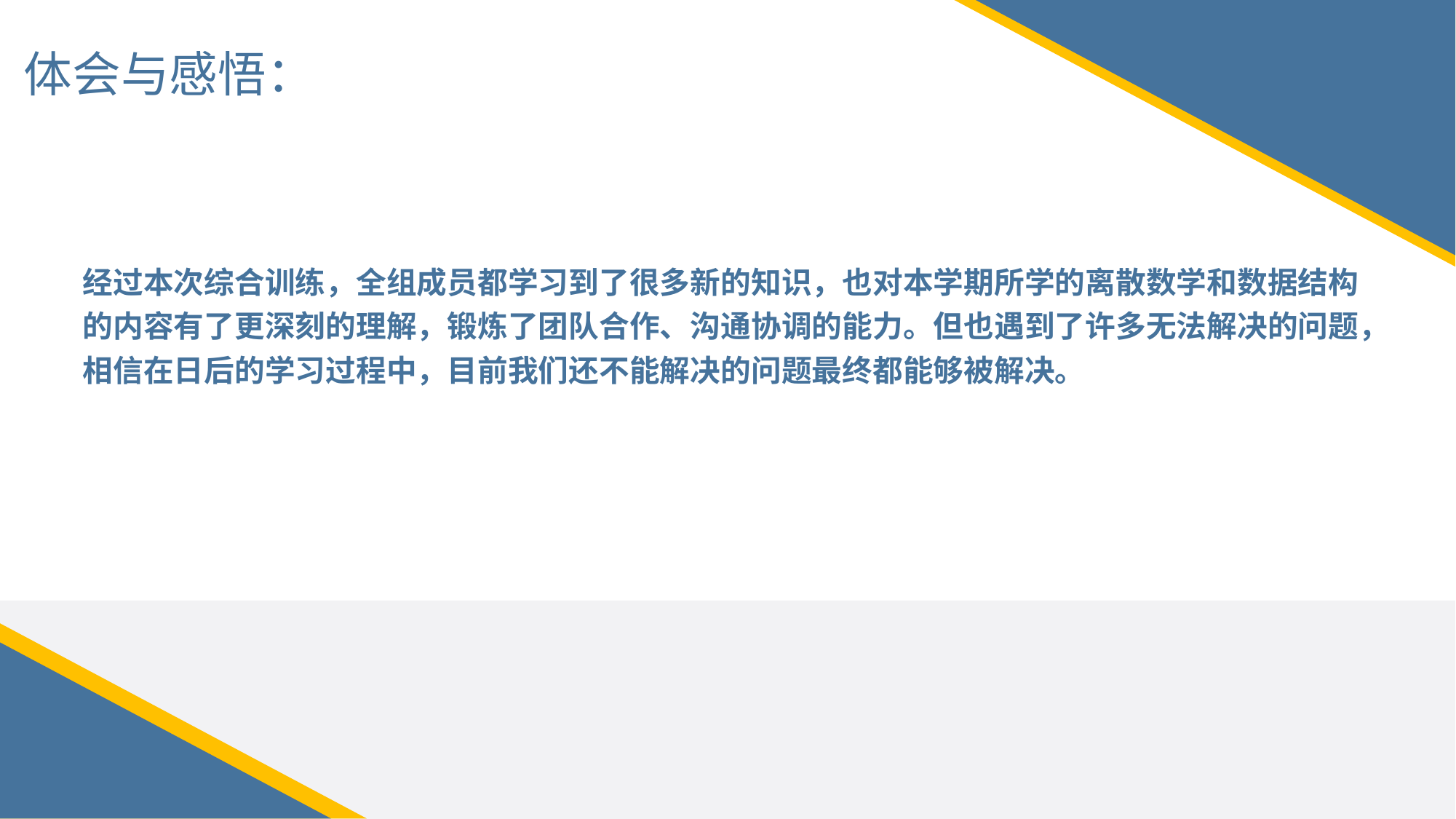

# 体会与感悟：
经过本次综合训练，全组成员都学习到了很多新的知识，也对本学期所学的离散数学和数据结构的内容有了更深刻的理解，锻炼了团队合作、沟通协调的能力。但也遇到了许多无法解决的问题，相信在日后的学习过程中，目前我们还不能解决的问题最终都能够被解决。